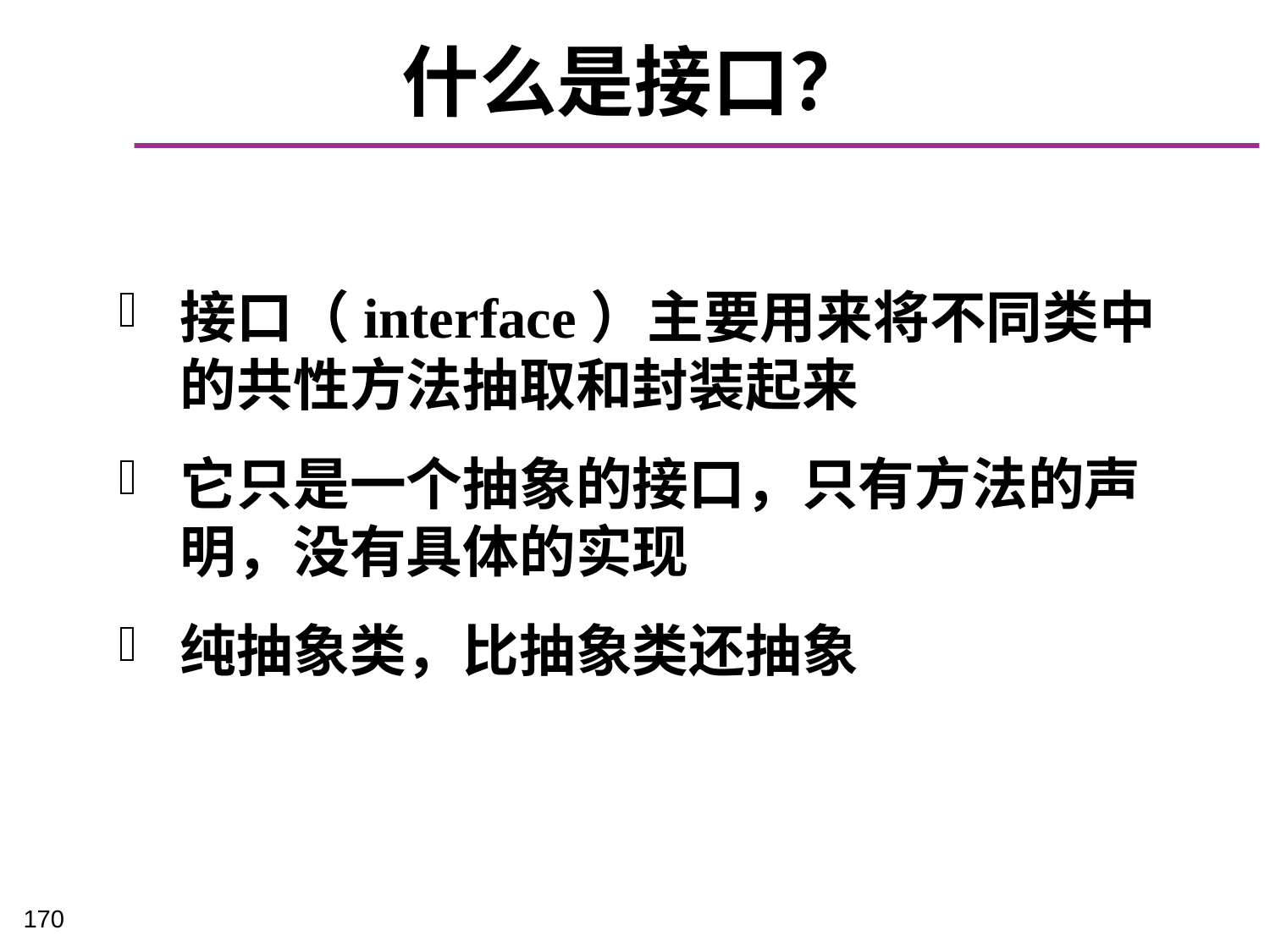

# 什么是接口？
接口（interface）主要用来将不同类中的共性方法抽取和封装起来
它只是一个抽象的接口，只有方法的声明，没有具体的实现
纯抽象类，比抽象类还抽象
170